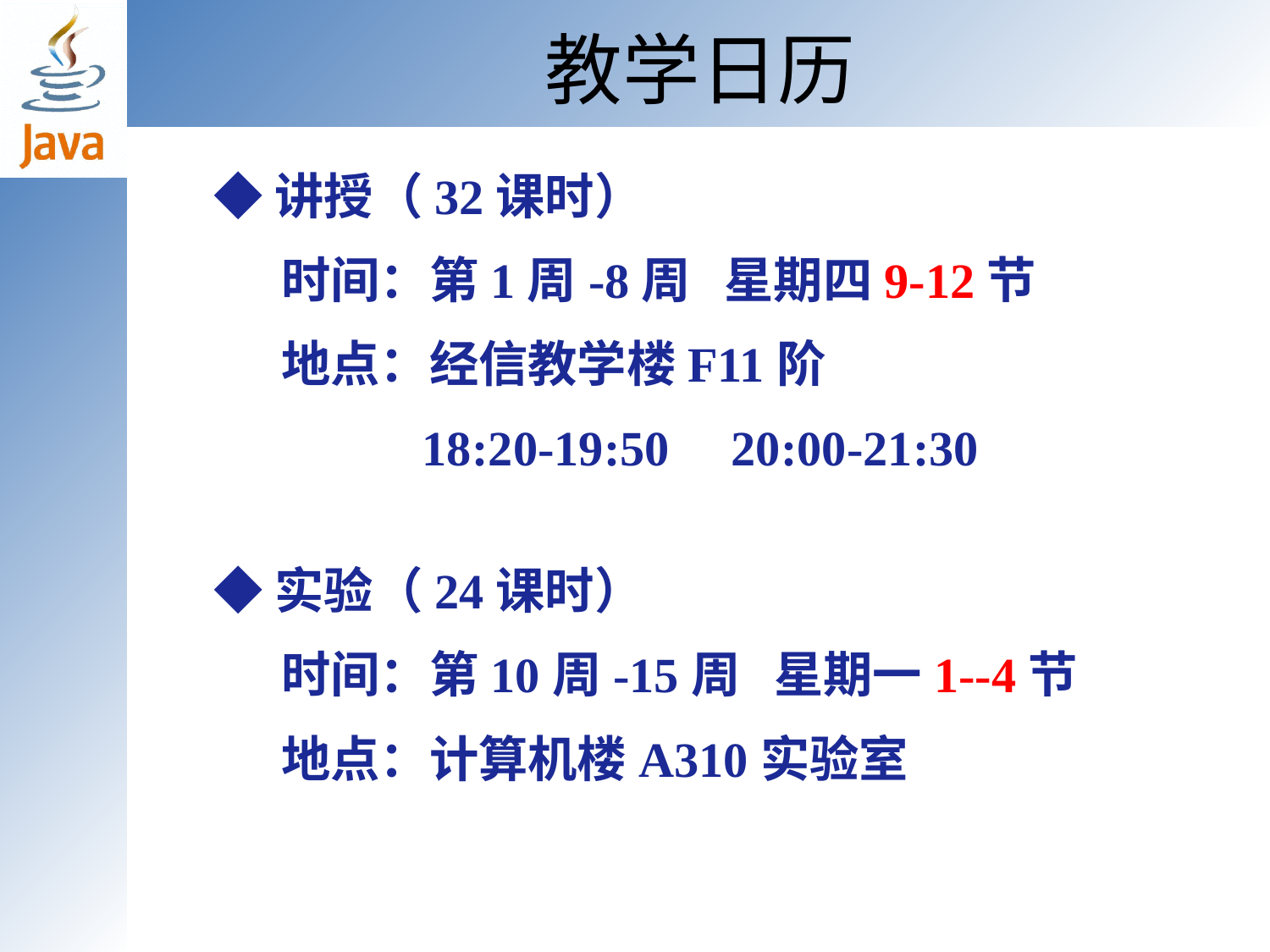

# 教学日历

◆讲授（32课时）
     时间：第1周-8周   星期四9-12节
     地点：经信教学楼F11阶
                 18:20-19:50     20:00-21:30
◆实验（24课时）
     时间：第10周-15周   星期一1--4节
     地点：计算机楼A310实验室
2